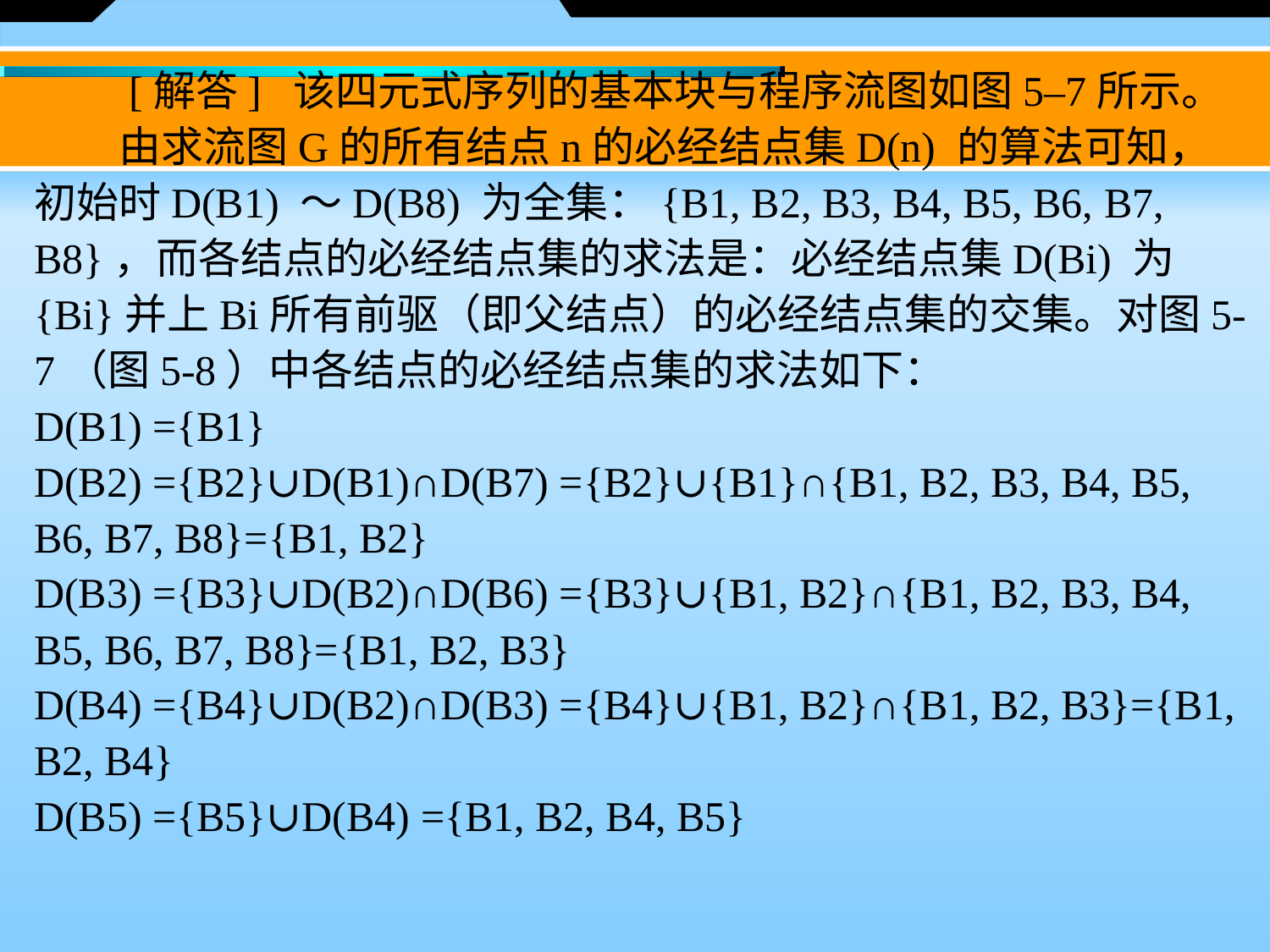

[解答]  该四元式序列的基本块与程序流图如图5–7所示。
　　由求流图G的所有结点n的必经结点集D(n) 的算法可知，初始时D(B1) ～D(B8) 为全集：{B1, B2, B3, B4, B5, B6, B7, B8}，而各结点的必经结点集的求法是：必经结点集D(Bi) 为{Bi}并上Bi所有前驱（即父结点）的必经结点集的交集。对图5-7（图5-8）中各结点的必经结点集的求法如下：
D(B1) ={B1}
D(B2) ={B2}∪D(B1)∩D(B7) ={B2}∪{B1}∩{B1, B2, B3, B4, B5, B6, B7, B8}={B1, B2}
D(B3) ={B3}∪D(B2)∩D(B6) ={B3}∪{B1, B2}∩{B1, B2, B3, B4, B5, B6, B7, B8}={B1, B2, B3}
D(B4) ={B4}∪D(B2)∩D(B3) ={B4}∪{B1, B2}∩{B1, B2, B3}={B1, B2, B4}
D(B5) ={B5}∪D(B4) ={B1, B2, B4, B5}